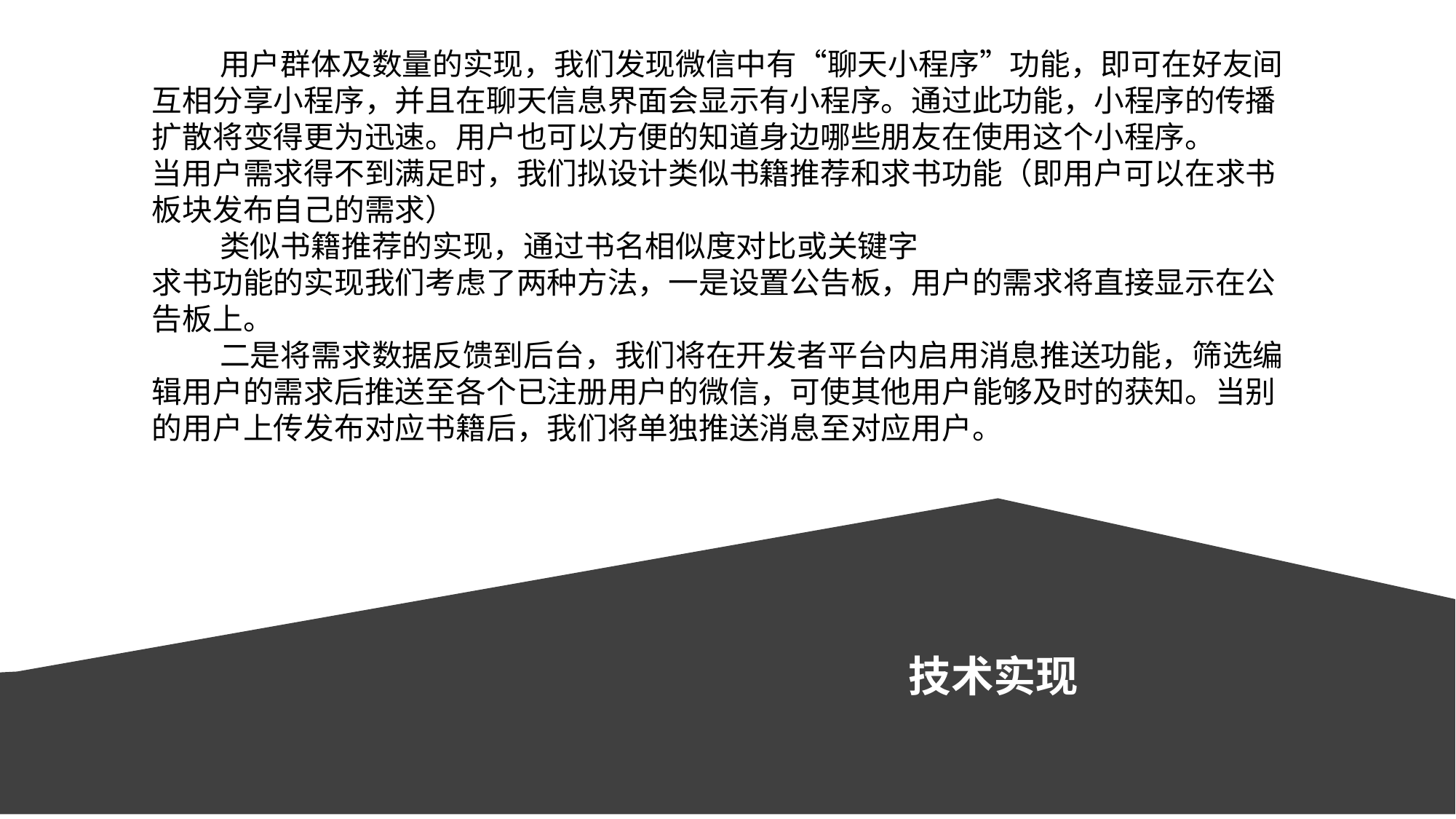

用户群体及数量的实现，我们发现微信中有“聊天小程序”功能，即可在好友间互相分享小程序，并且在聊天信息界面会显示有小程序。通过此功能，小程序的传播扩散将变得更为迅速。用户也可以方便的知道身边哪些朋友在使用这个小程序。
当用户需求得不到满足时，我们拟设计类似书籍推荐和求书功能（即用户可以在求书板块发布自己的需求）
         类似书籍推荐的实现，通过书名相似度对比或关键字
求书功能的实现我们考虑了两种方法，一是设置公告板，用户的需求将直接显示在公告板上。
         二是将需求数据反馈到后台，我们将在开发者平台内启用消息推送功能，筛选编辑用户的需求后推送至各个已注册用户的微信，可使其他用户能够及时的获知。当别的用户上传发布对应书籍后，我们将单独推送消息至对应用户。

技术实现